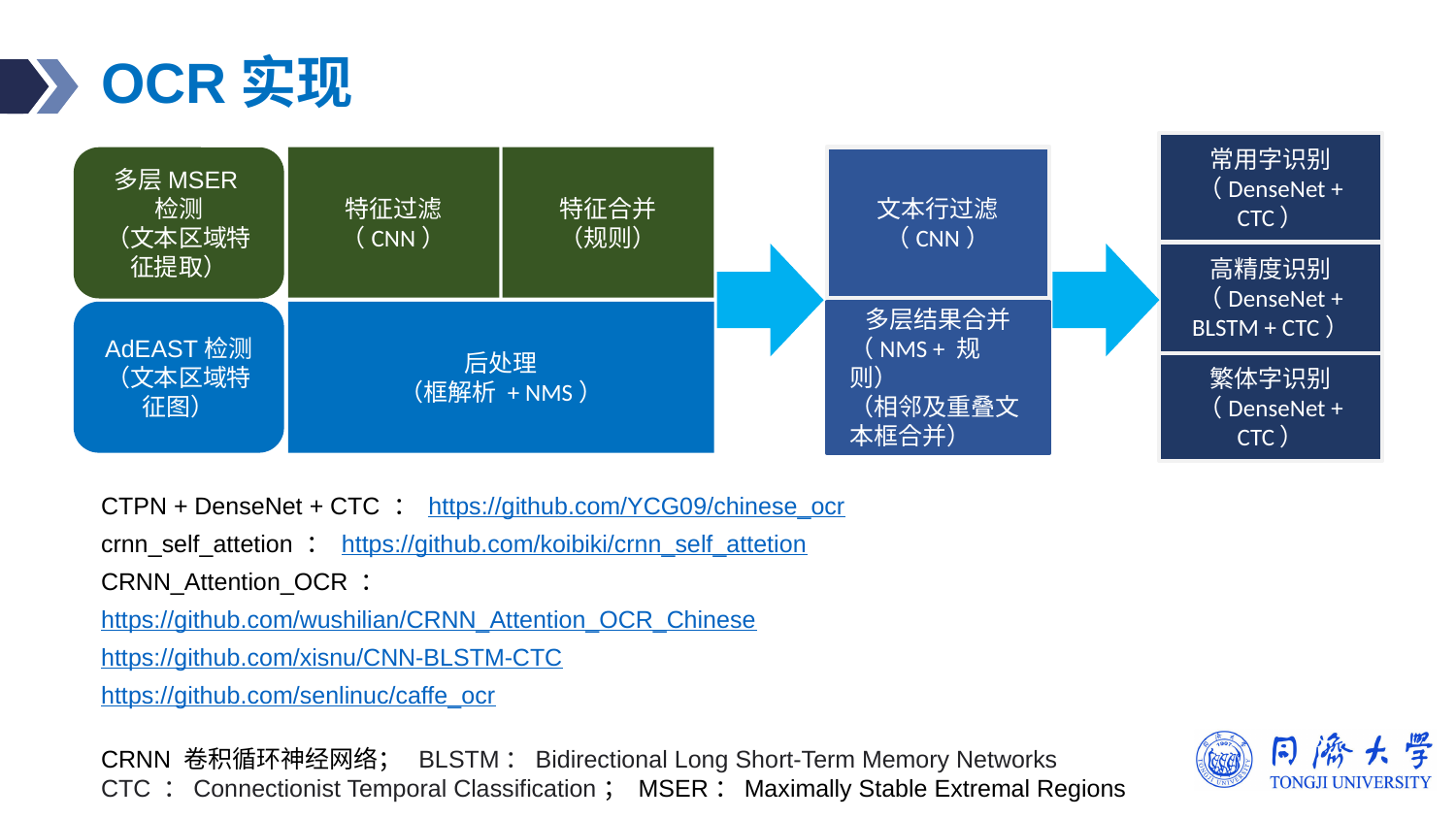

# OCR实现
常用字识别
（DenseNet + CTC）
文本行过滤
（CNN）
多层MSER检测
（文本区域特征提取）
特征过滤
（CNN）
特征合并
（规则）
高精度识别
（DenseNet + BLSTM + CTC）

AdEAST检测
（文本区域特征图）
后处理
（框解析 + NMS）
多层结果合并
（NMS + 规则）
（相邻及重叠文本框合并）
繁体字识别
（DenseNet + CTC）
CTPN + DenseNet + CTC ： https://github.com/YCG09/chinese_ocr
crnn_self_attetion ： https://github.com/koibiki/crnn_self_attetion
CRNN_Attention_OCR ： https://github.com/wushilian/CRNN_Attention_OCR_Chinese
https://github.com/xisnu/CNN-BLSTM-CTC
https://github.com/senlinuc/caffe_ocr
CRNN 卷积循环神经网络；  BLSTM：Bidirectional Long Short-Term Memory Networks
CTC ：Connectionist Temporal Classification； MSER：Maximally Stable Extremal Regions